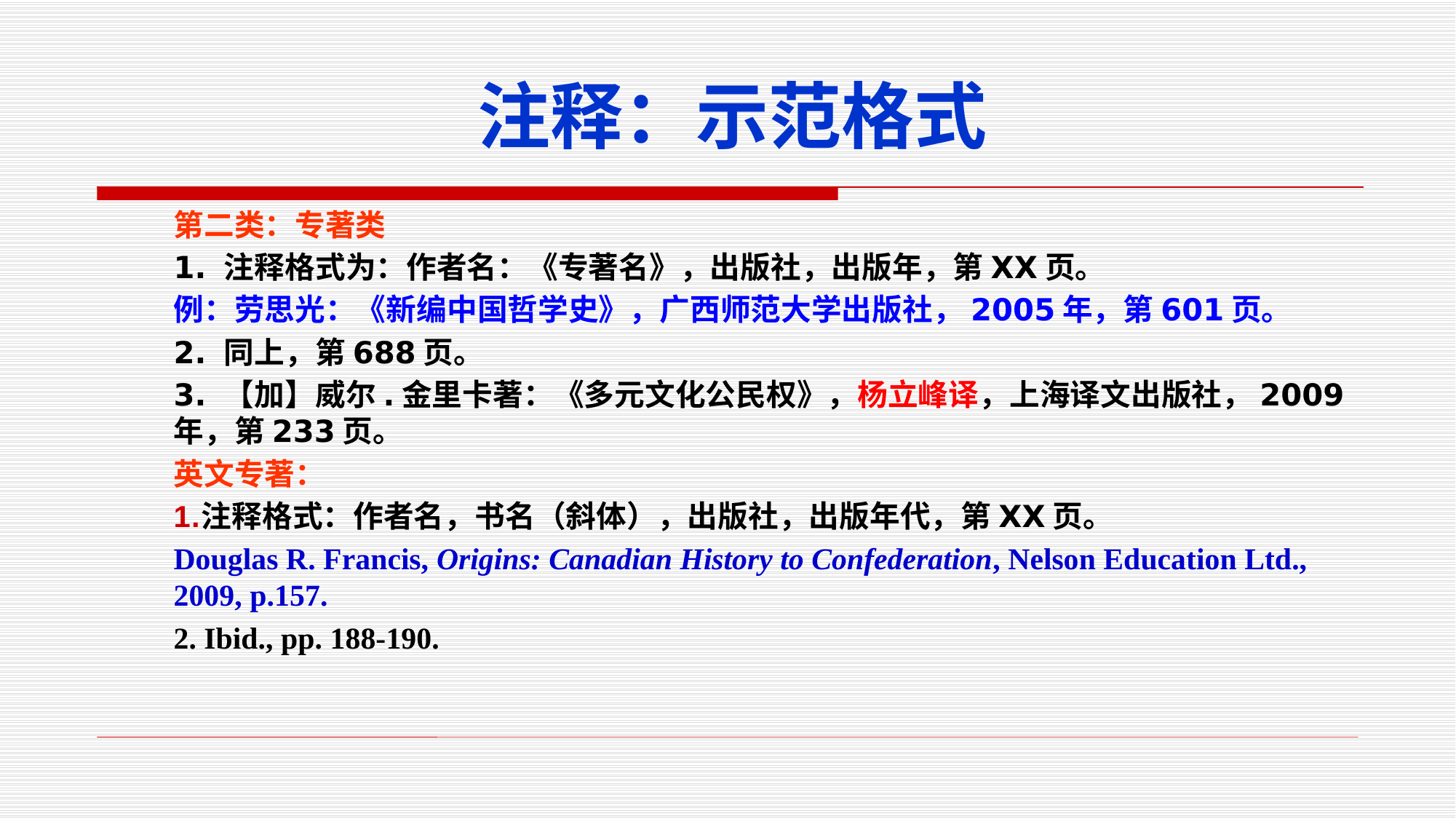

# 注释：示范格式
第二类：专著类
1. 注释格式为：作者名：《专著名》，出版社，出版年，第XX页。
例：劳思光：《新编中国哲学史》，广西师范大学出版社，2005年，第601页。
2. 同上，第688页。
3. 【加】威尔.金里卡著：《多元文化公民权》，杨立峰译，上海译文出版社，2009年，第233页。
英文专著：
注释格式：作者名，书名（斜体），出版社，出版年代，第XX页。
Douglas R. Francis, Origins: Canadian History to Confederation, Nelson Education Ltd., 2009, p.157.
2. Ibid., pp. 188-190.